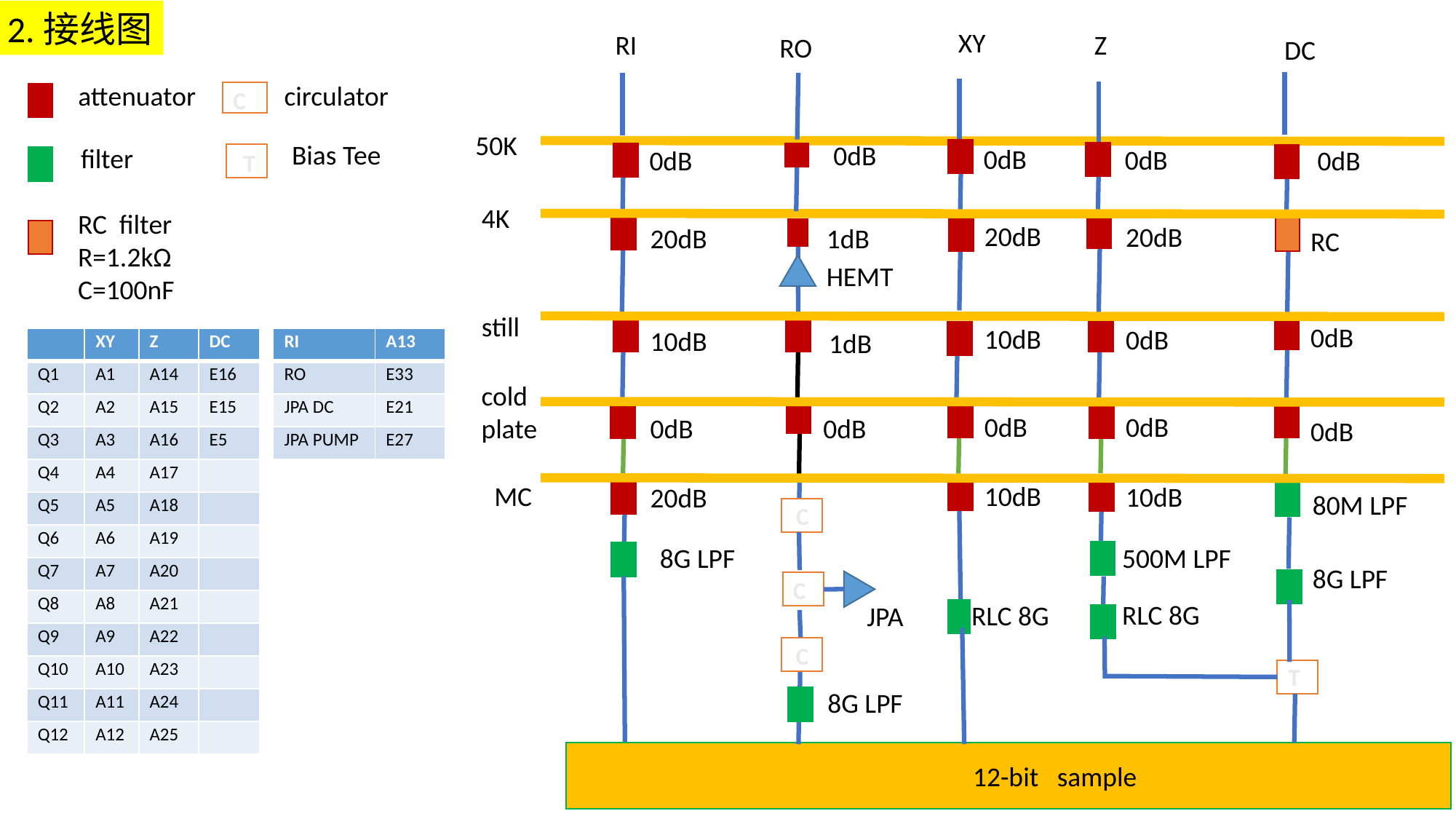

2.接线图
XY
RI
Z
RO
DC
0dB
0dB
0dB
0dB
0dB

4K
20dB

20dB
1dB

20dB

RC

HEMT

still
0dB

10dB
0dB

10dB
1dB

cold plate

0dB

0dB
0dB
0dB
0dB
MC
10dB
10dB
20dB

80M LPF

C

8G LPF
500M LPF

8G LPF

RLC 8G

C

T

8G LPF

12-bit   sample
50K

RLC 8G

attenuator
circulator
C

Bias Tee
filter
T

RC  filter
R=1.2kΩ
C=100nF

|  | XY | Z | DC |
| --- | --- | --- | --- |
| Q1 | A1 | A14 | E16 |
| Q2 | A2 | A15 | E15 |
| Q3 | A3 | A16 | E5 |
| Q4 | A4 | A17 |  |
| Q5 | A5 | A18 |  |
| Q6 | A6 | A19 |  |
| Q7 | A7 | A20 |  |
| Q8 | A8 | A21 |  |
| Q9 | A9 | A22 |  |
| Q10 | A10 | A23 |  |
| Q11 | A11 | A24 |  |
| Q12 | A12 | A25 |  |
| RI | A13 |
| --- | --- |
| RO | E33 |
| JPA DC | E21 |
| JPA PUMP | E27 |
C

JPA